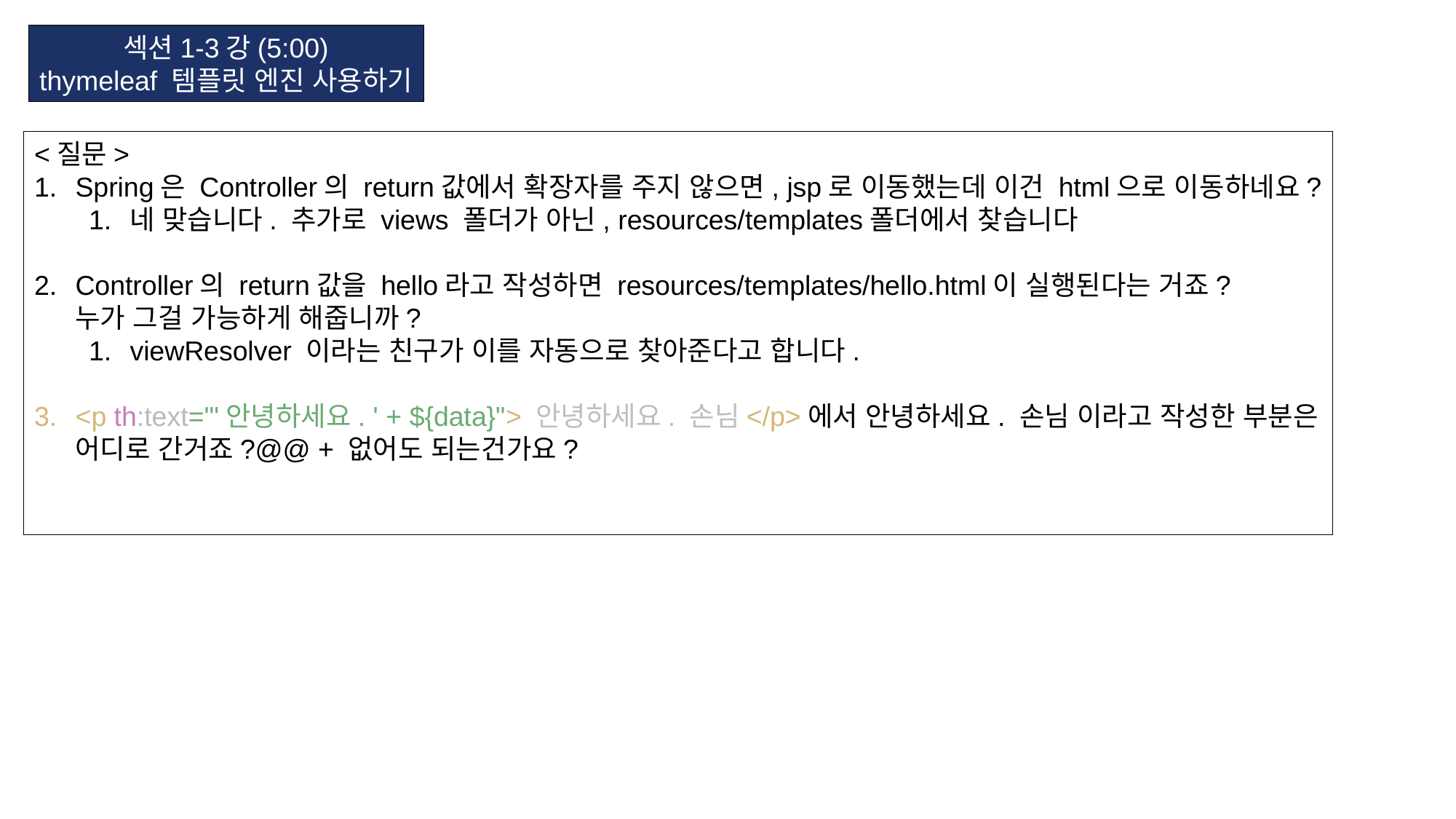

섹션1-3강(5:00)
thymeleaf 템플릿 엔진 사용하기
<질문>
Spring은 Controller의 return값에서 확장자를 주지 않으면, jsp로 이동했는데 이건 html으로 이동하네요?
네 맞습니다. 추가로 views 폴더가 아닌, resources/templates폴더에서 찾습니다

Controller의 return값을 hello라고 작성하면 resources/templates/hello.html이 실행된다는 거죠?
누가 그걸 가능하게 해줍니까?
viewResolver 이라는 친구가 이를 자동으로 찾아준다고 합니다.

<p th:text="'안녕하세요. ' + ${data}"> 안녕하세요. 손님</p>에서 안녕하세요. 손님 이라고 작성한 부분은
어디로 간거죠?@@ + 없어도 되는건가요?